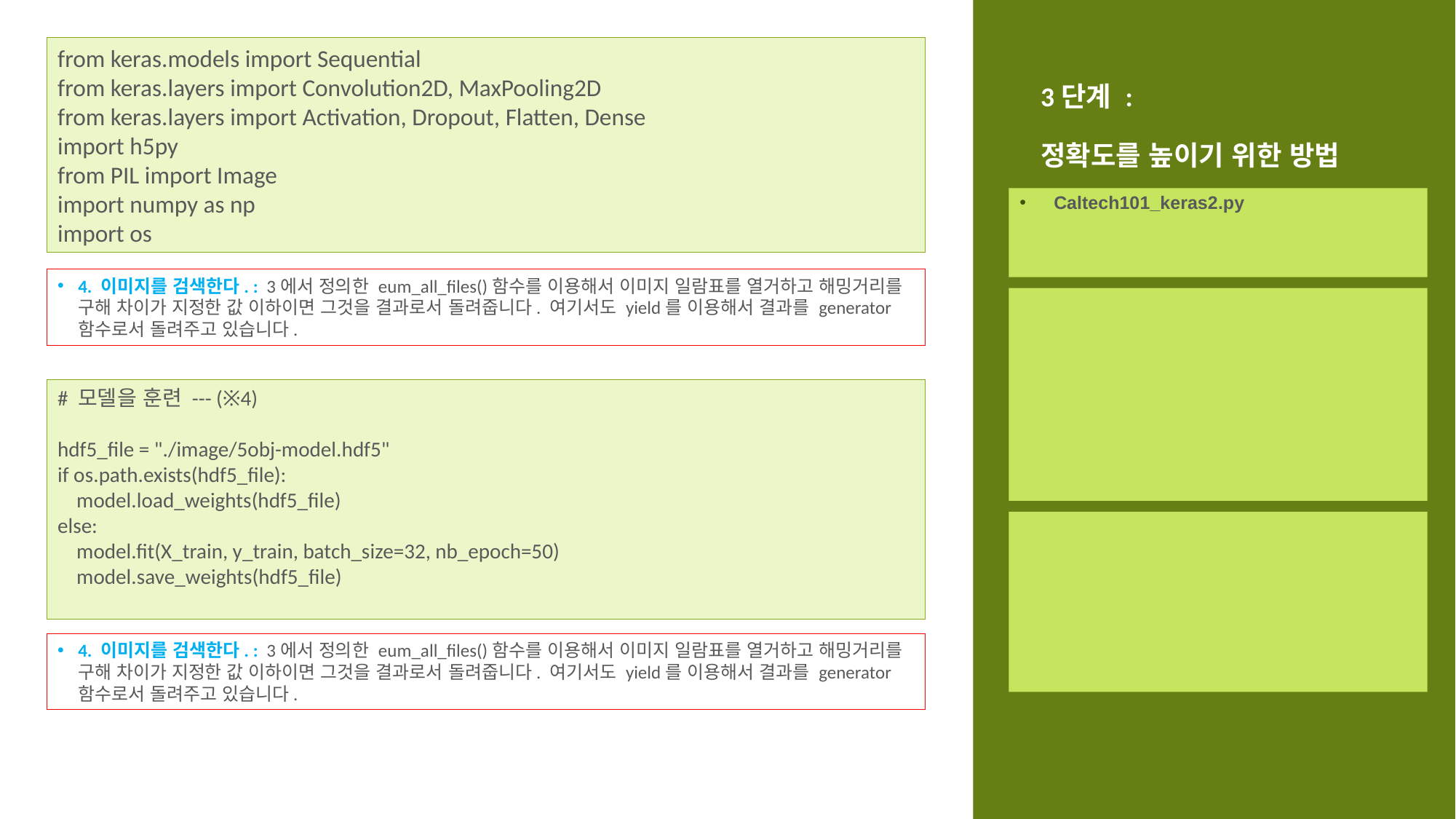

from keras.models import Sequential
from keras.layers import Convolution2D, MaxPooling2D
from keras.layers import Activation, Dropout, Flatten, Dense
import h5py
from PIL import Image
import numpy as np
import os
# 3단계 : 정확도를 높이기 위한 방법
Caltech101_keras2.py

4. 이미지를 검색한다. :  3에서 정의한 eum_all_files()함수를 이용해서 이미지 일람표를 열거하고 해밍거리를 구해 차이가 지정한 값 이하이면 그것을 결과로서 돌려줍니다. 여기서도 yield를 이용해서 결과를 generator 함수로서 돌려주고 있습니다.

# 모델을 훈련 --- (※4)

hdf5_file = "./image/5obj-model.hdf5"
if os.path.exists(hdf5_file):
    model.load_weights(hdf5_file)
else:
    model.fit(X_train, y_train, batch_size=32, nb_epoch=50)
    model.save_weights(hdf5_file)

4. 이미지를 검색한다. :  3에서 정의한 eum_all_files()함수를 이용해서 이미지 일람표를 열거하고 해밍거리를 구해 차이가 지정한 값 이하이면 그것을 결과로서 돌려줍니다. 여기서도 yield를 이용해서 결과를 generator 함수로서 돌려주고 있습니다.